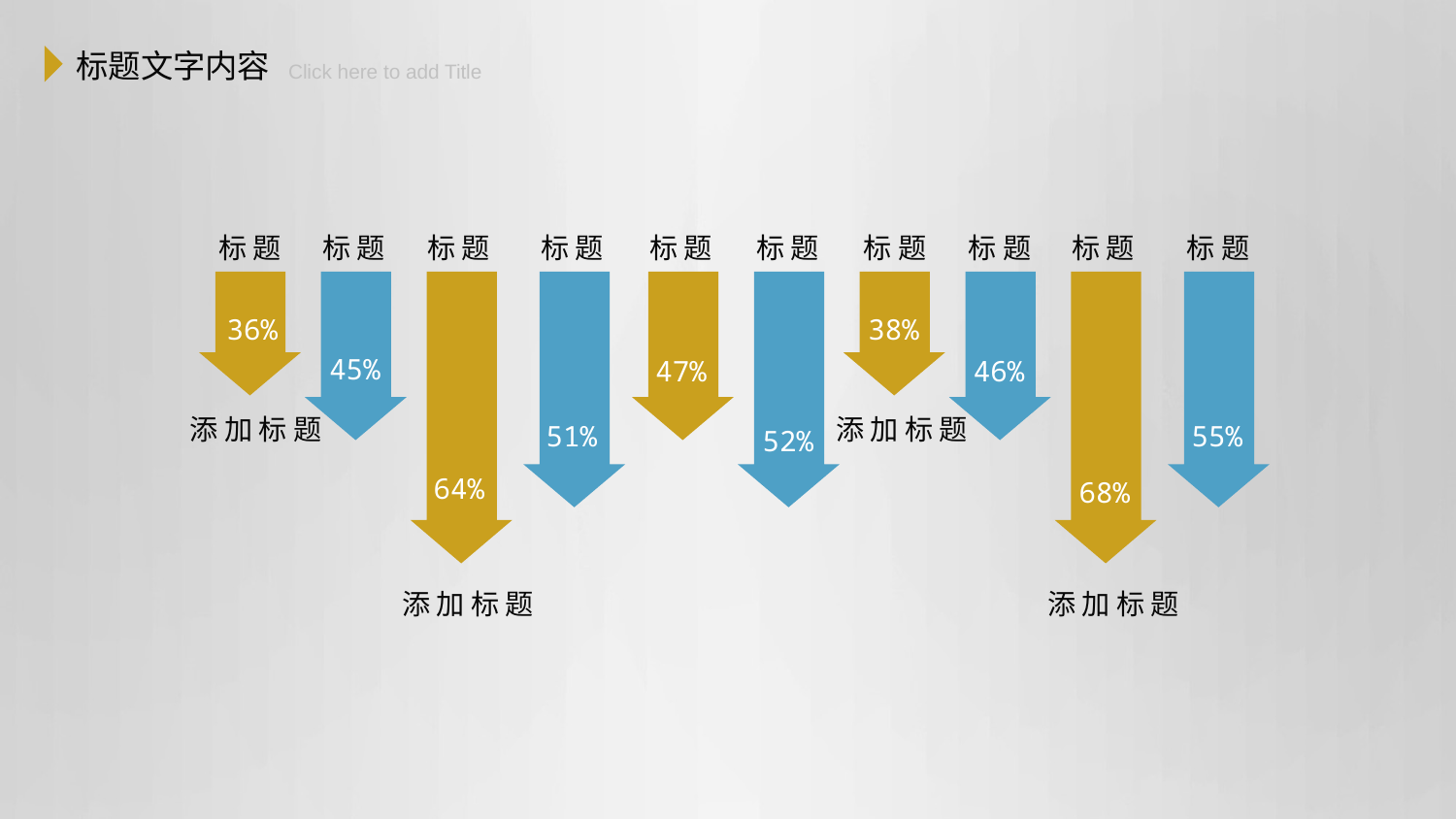

标题文字内容
  Click here to add Title

标题
标题
标题
标题
标题
标题
标题
标题
标题
标题

36%
38%
45%
47%
46%
添加标题
添加标题
55%
51%
52%
64%
68%
添加标题
添加标题